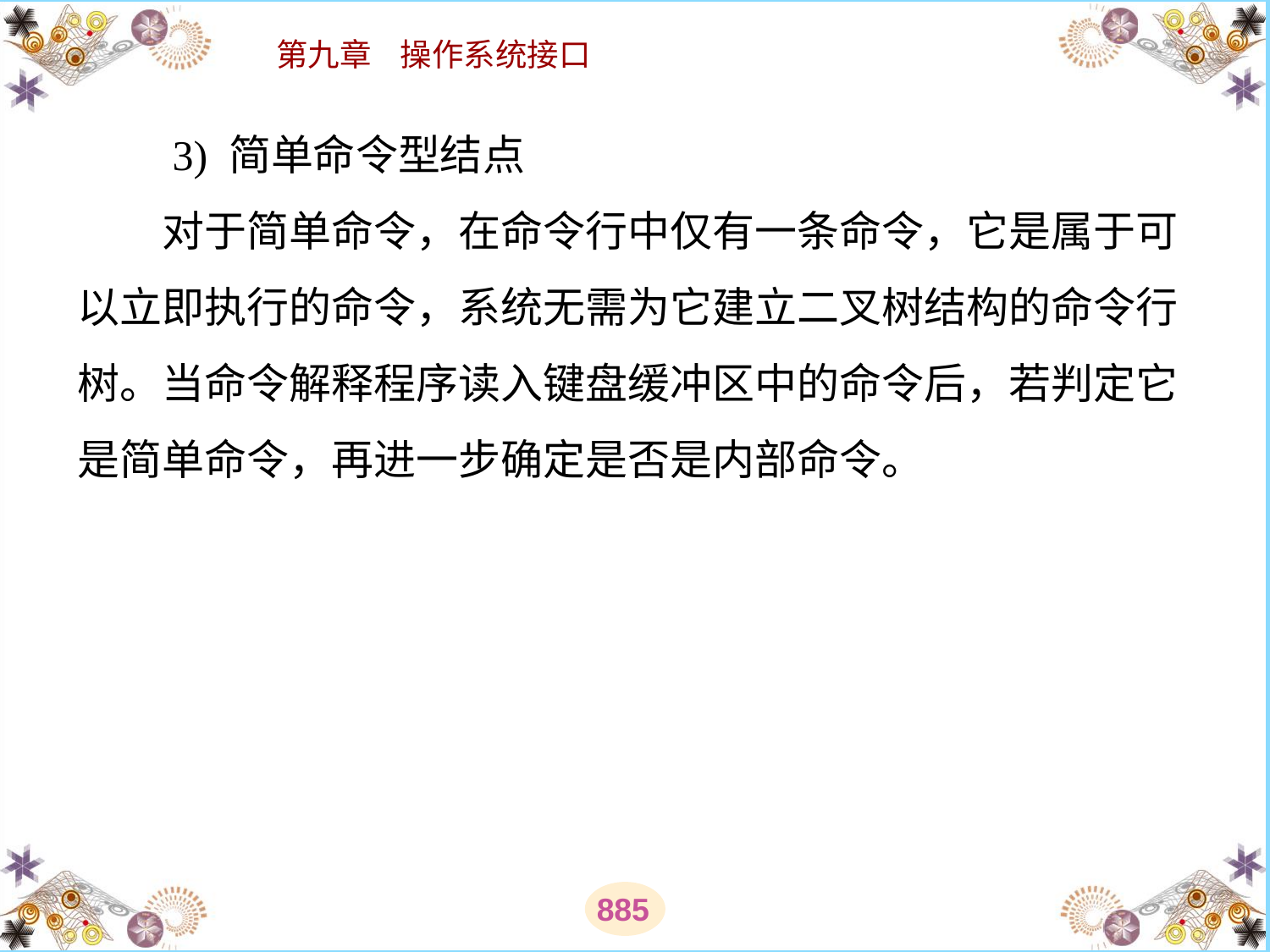

# 3) 简单命令型结点 　　对于简单命令，在命令行中仅有一条命令，它是属于可以立即执行的命令，系统无需为它建立二叉树结构的命令行树。当命令解释程序读入键盘缓冲区中的命令后，若判定它是简单命令，再进一步确定是否是内部命令。